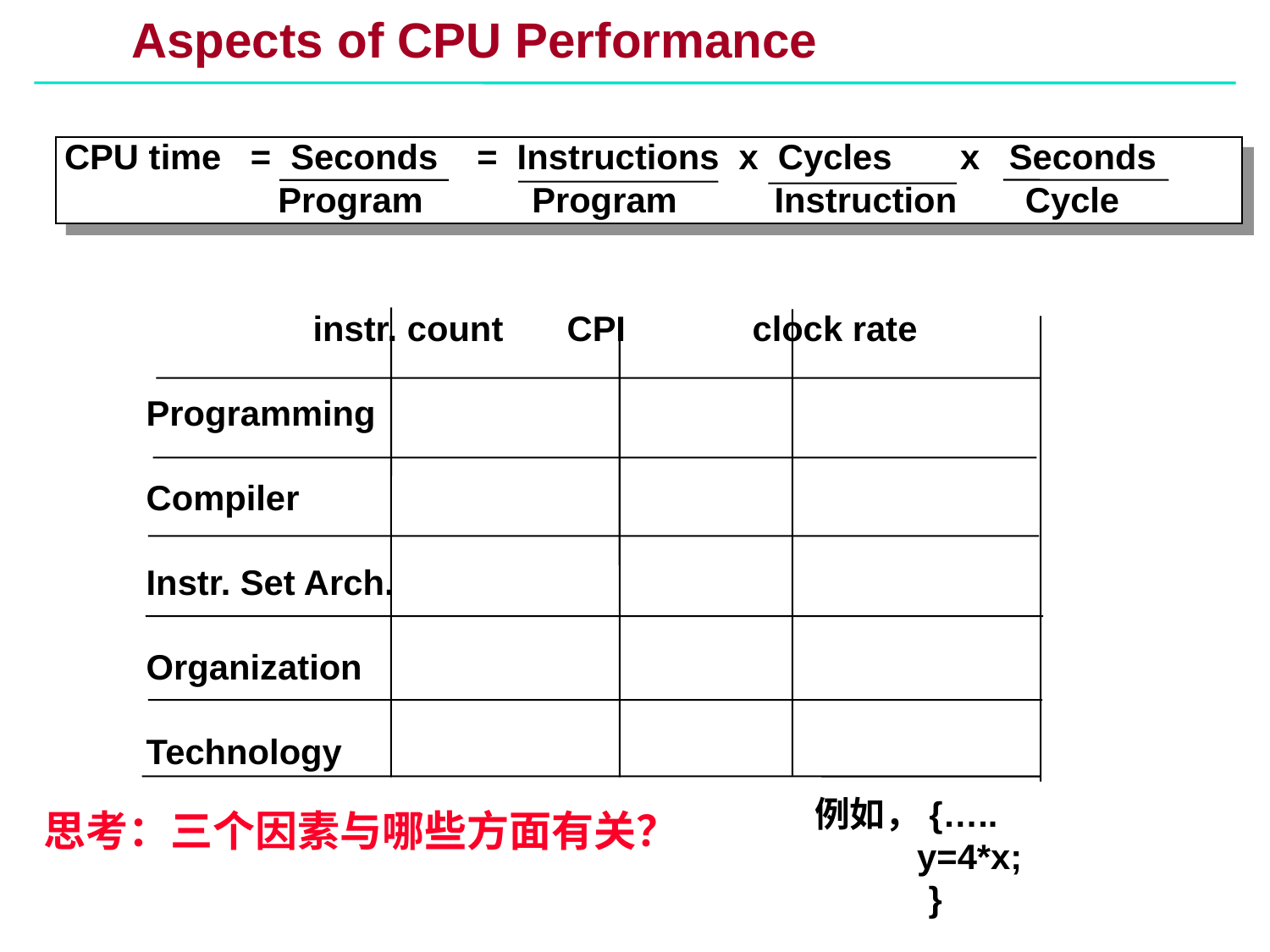

# Aspects of CPU Performance
CPU time   =  Seconds    =  Instructions  x  Cycles       x   Seconds
		    Program	    Program          Instruction       Cycle

		instr. count	CPI             clock rate

Programming

Compiler

Instr. Set Arch.

Organization

Technology

例如，{…..
	y=4*x;
      }
思考：三个因素与哪些方面有关？